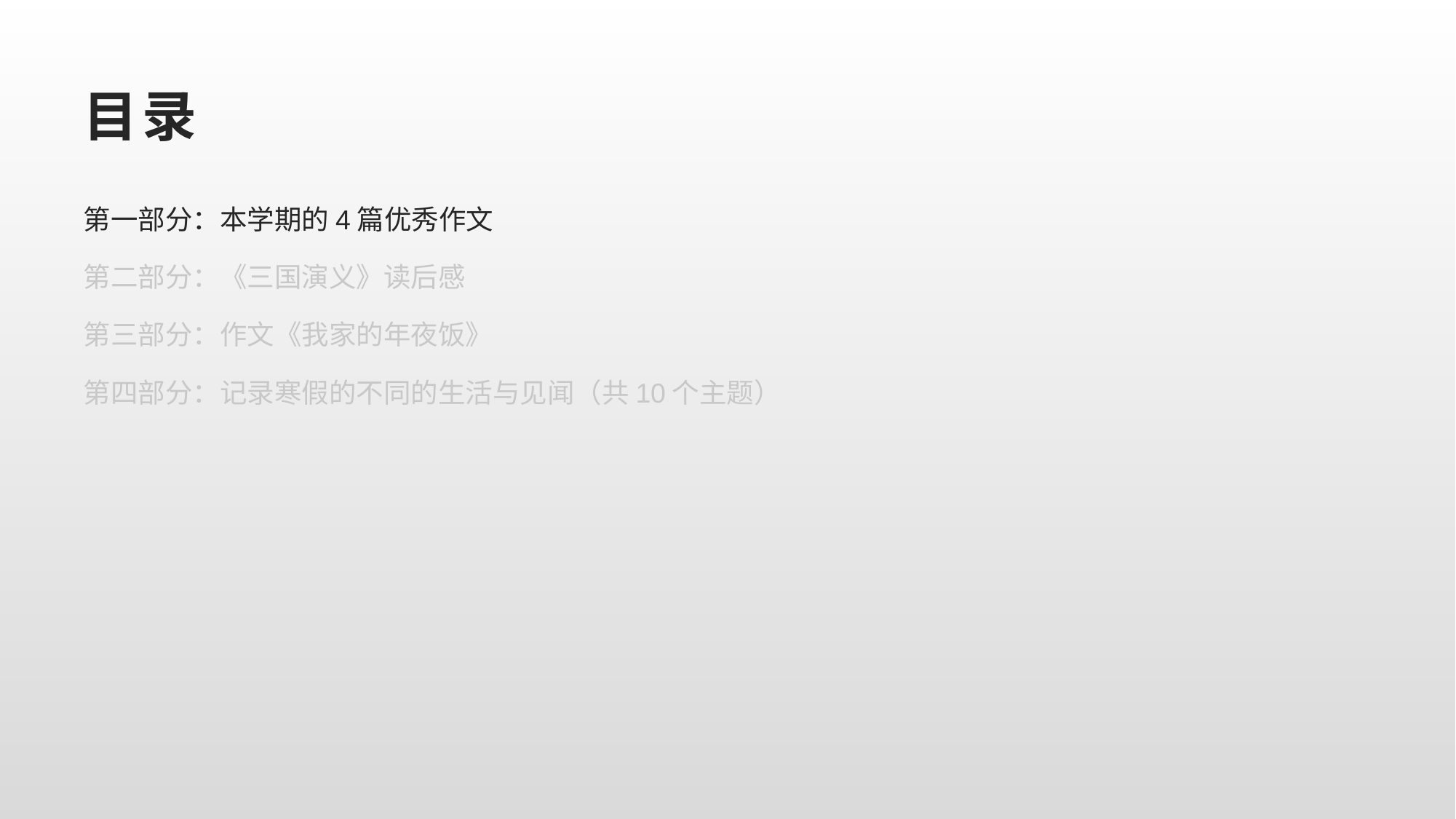

# 目录
第一部分：本学期的4篇优秀作文
第二部分：《三国演义》读后感
第三部分：作文《我家的年夜饭》
第四部分：记录寒假的不同的生活与见闻（共10个主题）